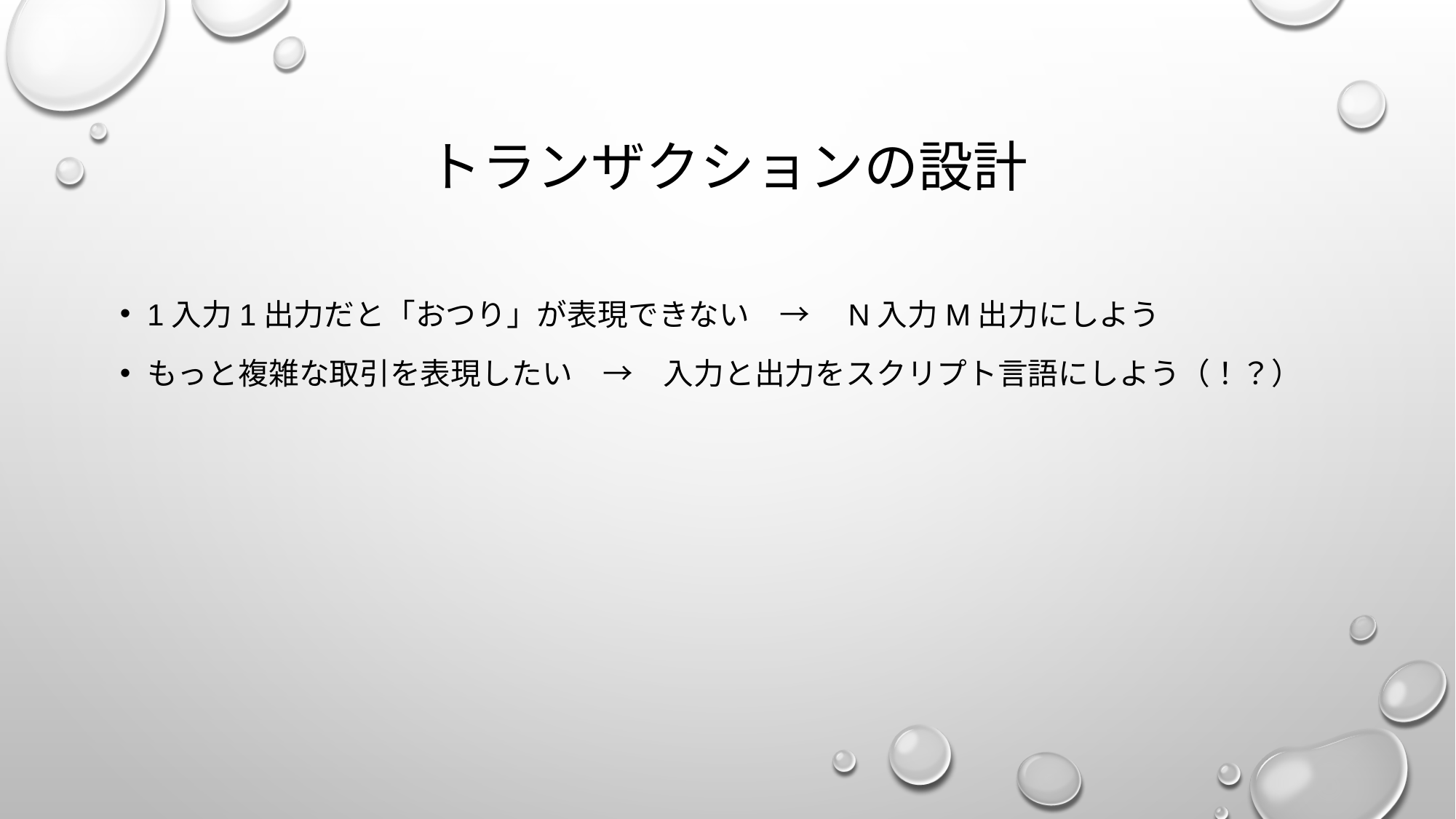

# トランザクションの設計
1入力1出力だと「おつり」が表現できない　→　N入力M出力にしよう
もっと複雑な取引を表現したい　→　入力と出力をスクリプト言語にしよう（！？）